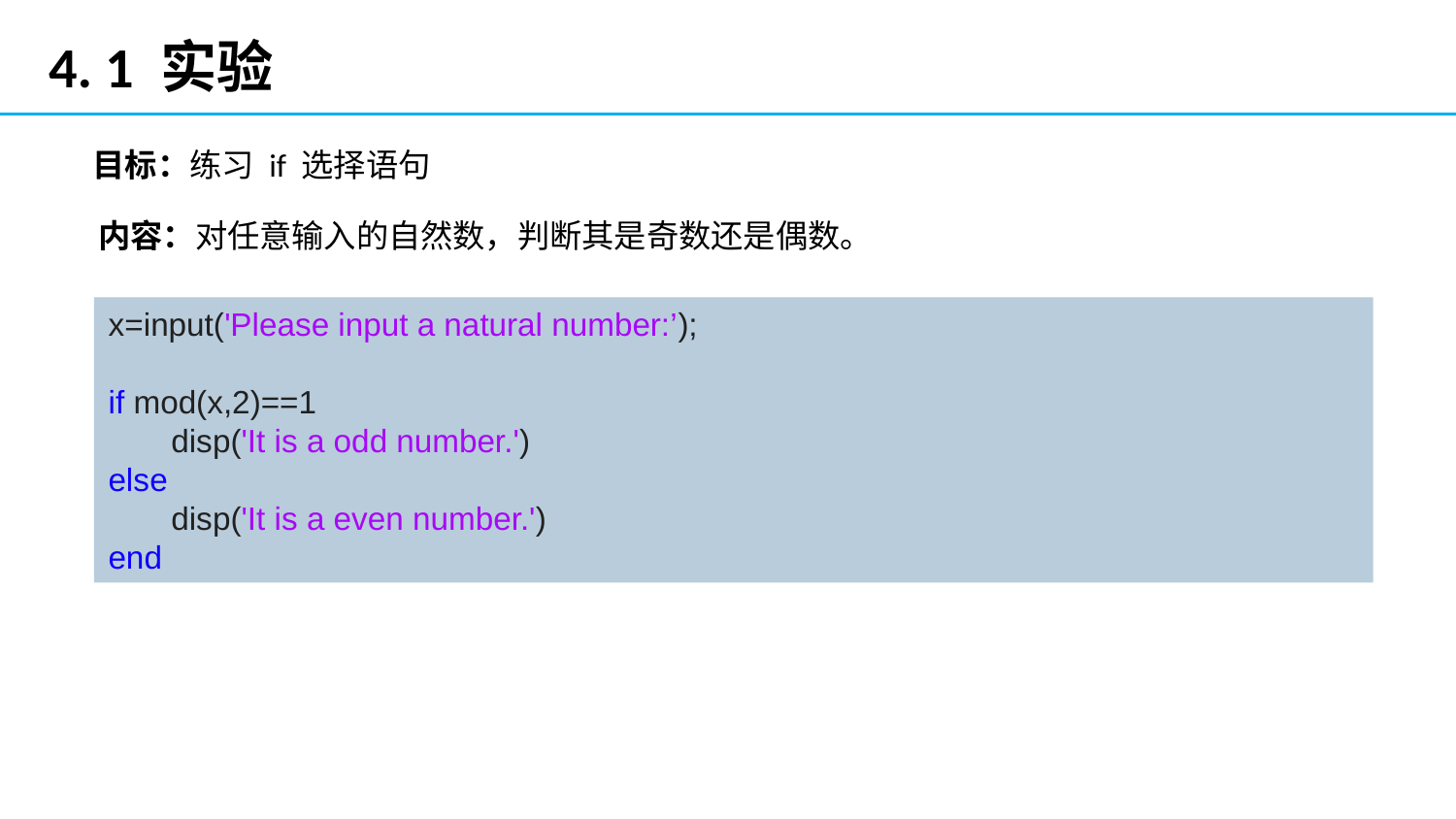

# 4. 1 实验
目标：练习 if 选择语句
内容：对任意输入的自然数，判断其是奇数还是偶数。
x=input('Please input a natural number:’);

if mod(x,2)==1
       disp('It is a odd number.')
else
       disp('It is a even number.')
end